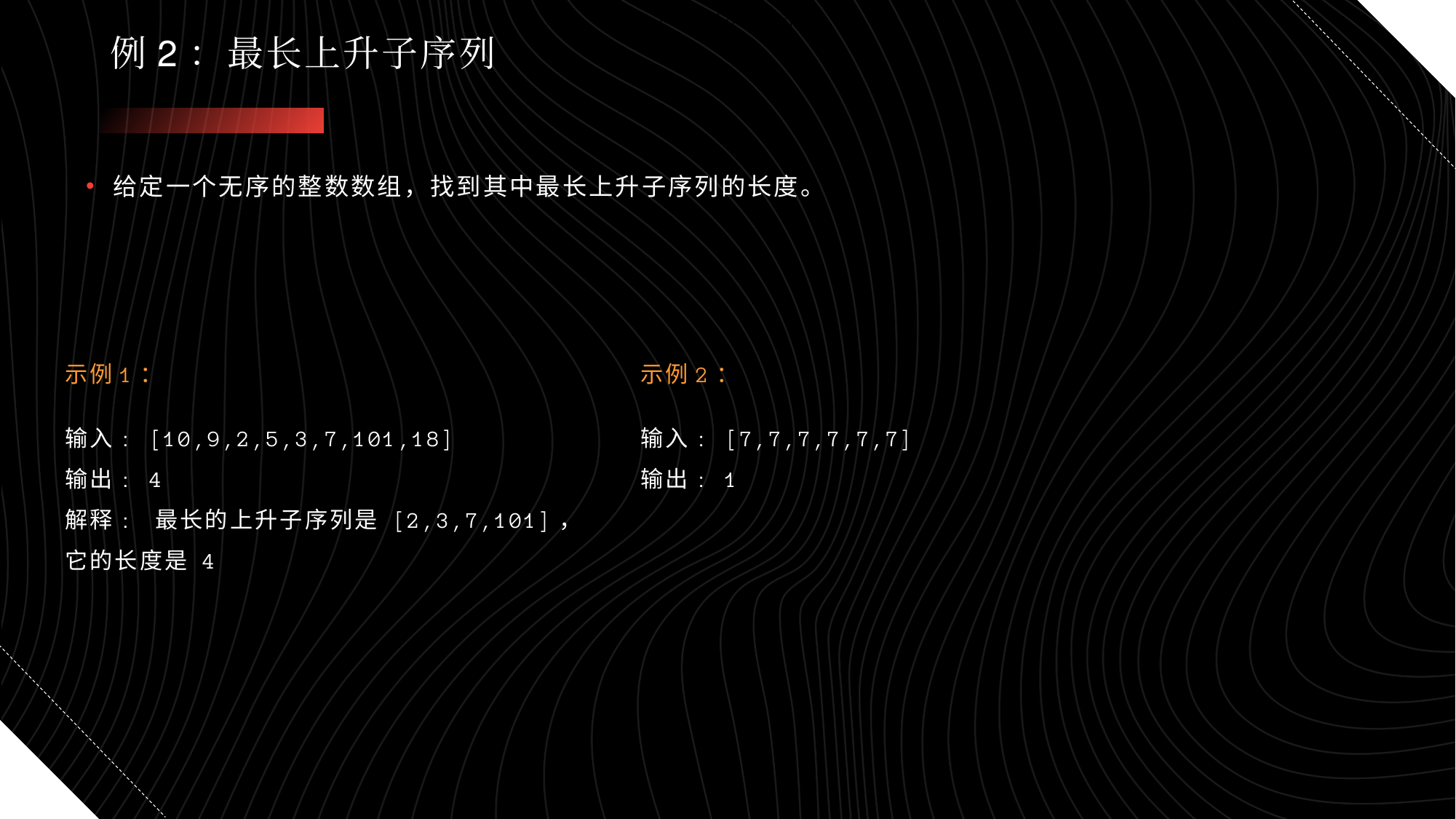

nums = [7,7,7,7,7,7,7]
# 例2：最长上升子序列
给定一个无序的整数数组，找到其中最长上升子序列的长度。
示例1：
输入: [10,9,2,5,3,7,101,18]
输出: 4 
解释: 最长的上升子序列是 [2,3,7,101]，它的长度是 4
示例2：
输入: [7,7,7,7,7,7]
输出: 1